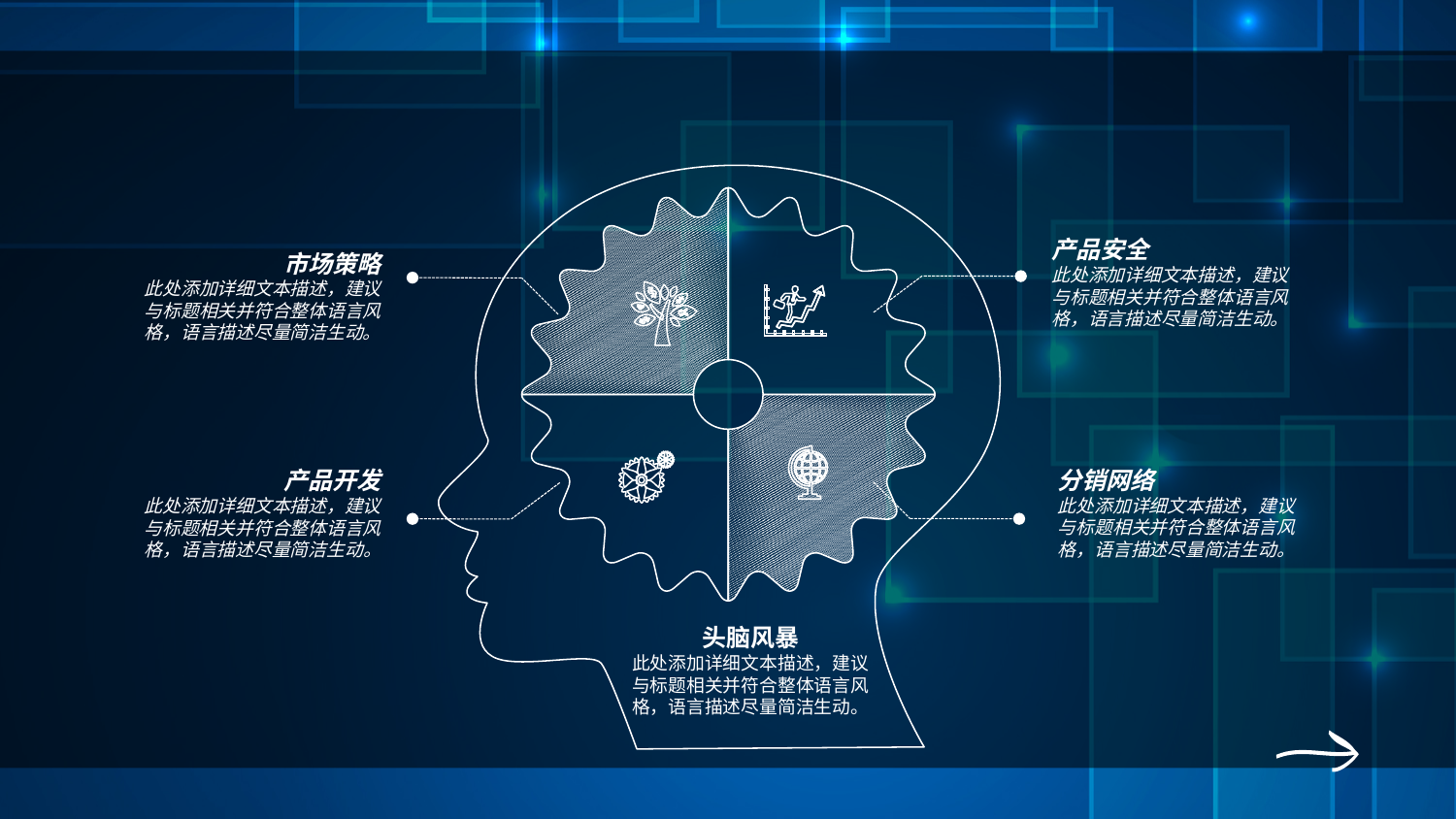

产品安全
此处添加详细文本描述，建议与标题相关并符合整体语言风格，语言描述尽量简洁生动。
市场策略
此处添加详细文本描述，建议与标题相关并符合整体语言风格，语言描述尽量简洁生动。
分销网络
此处添加详细文本描述，建议与标题相关并符合整体语言风格，语言描述尽量简洁生动。
产品开发
此处添加详细文本描述，建议与标题相关并符合整体语言风格，语言描述尽量简洁生动。
头脑风暴
此处添加详细文本描述，建议与标题相关并符合整体语言风格，语言描述尽量简洁生动。